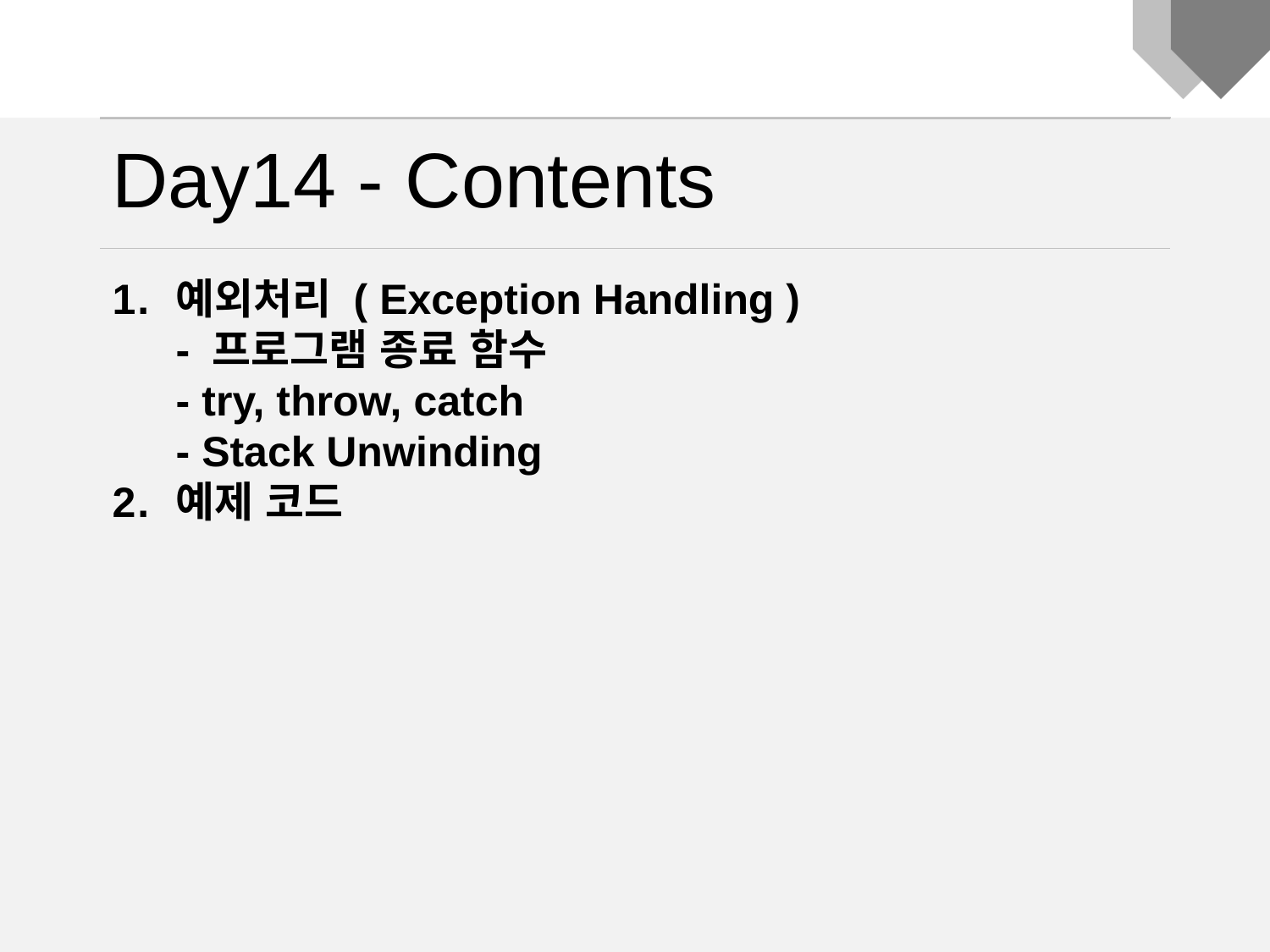

Day14 - Contents
예외처리 ( Exception Handling )
- 프로그램 종료 함수
- try, throw, catch
- Stack Unwinding
예제 코드